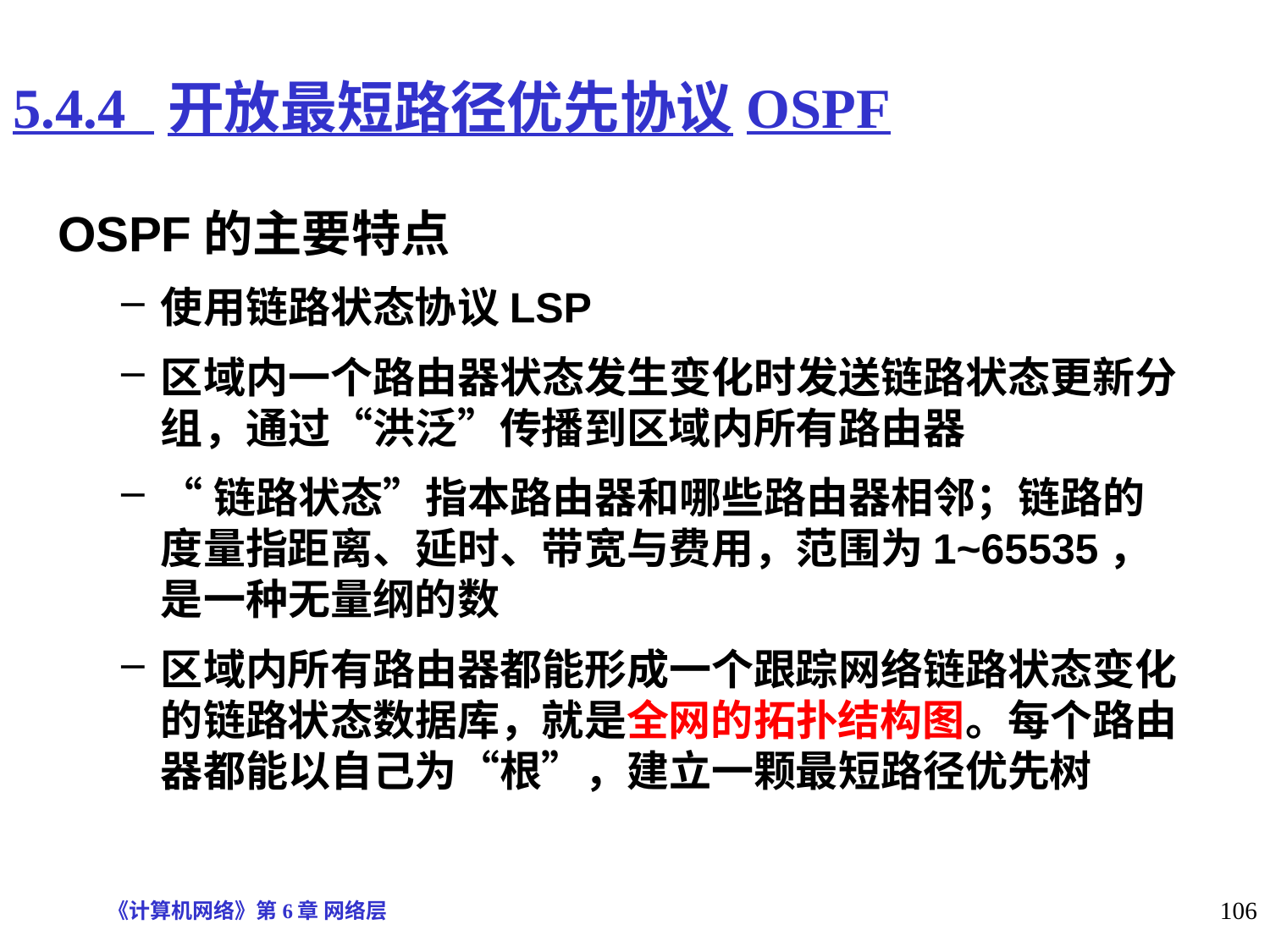

# 5.4.4  开放最短路径优先协议OSPF
OSPF的主要特点
使用链路状态协议LSP
区域内一个路由器状态发生变化时发送链路状态更新分组，通过“洪泛”传播到区域内所有路由器
“链路状态”指本路由器和哪些路由器相邻；链路的度量指距离、延时、带宽与费用，范围为1~65535，是一种无量纲的数
区域内所有路由器都能形成一个跟踪网络链路状态变化的链路状态数据库，就是全网的拓扑结构图。每个路由器都能以自己为“根”，建立一颗最短路径优先树

《计算机网络》第6章 网络层
106